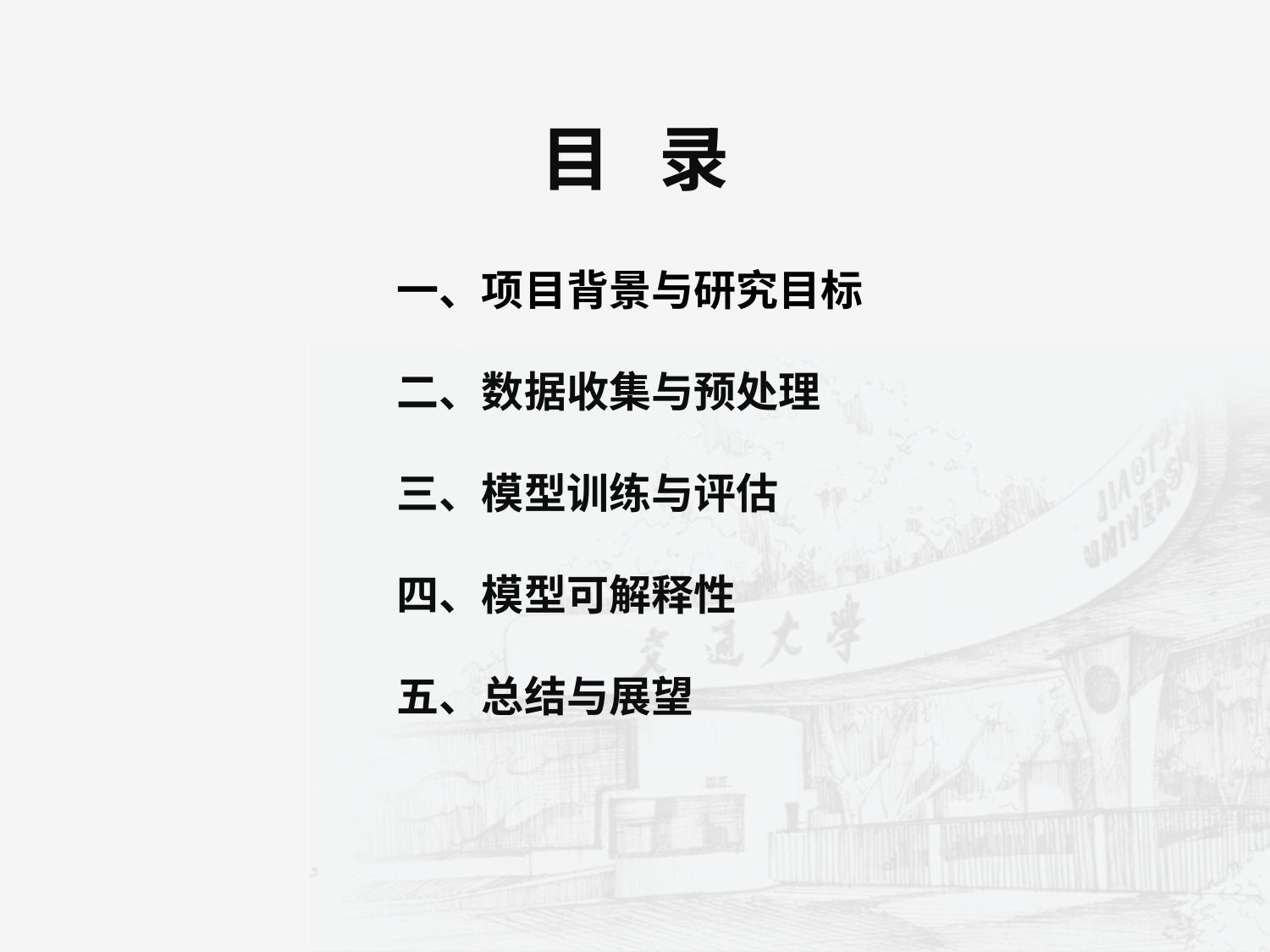

目   录
一、项目背景与研究目标
二、数据收集与预处理
三、模型训练与评估
四、模型可解释性
五、总结与展望